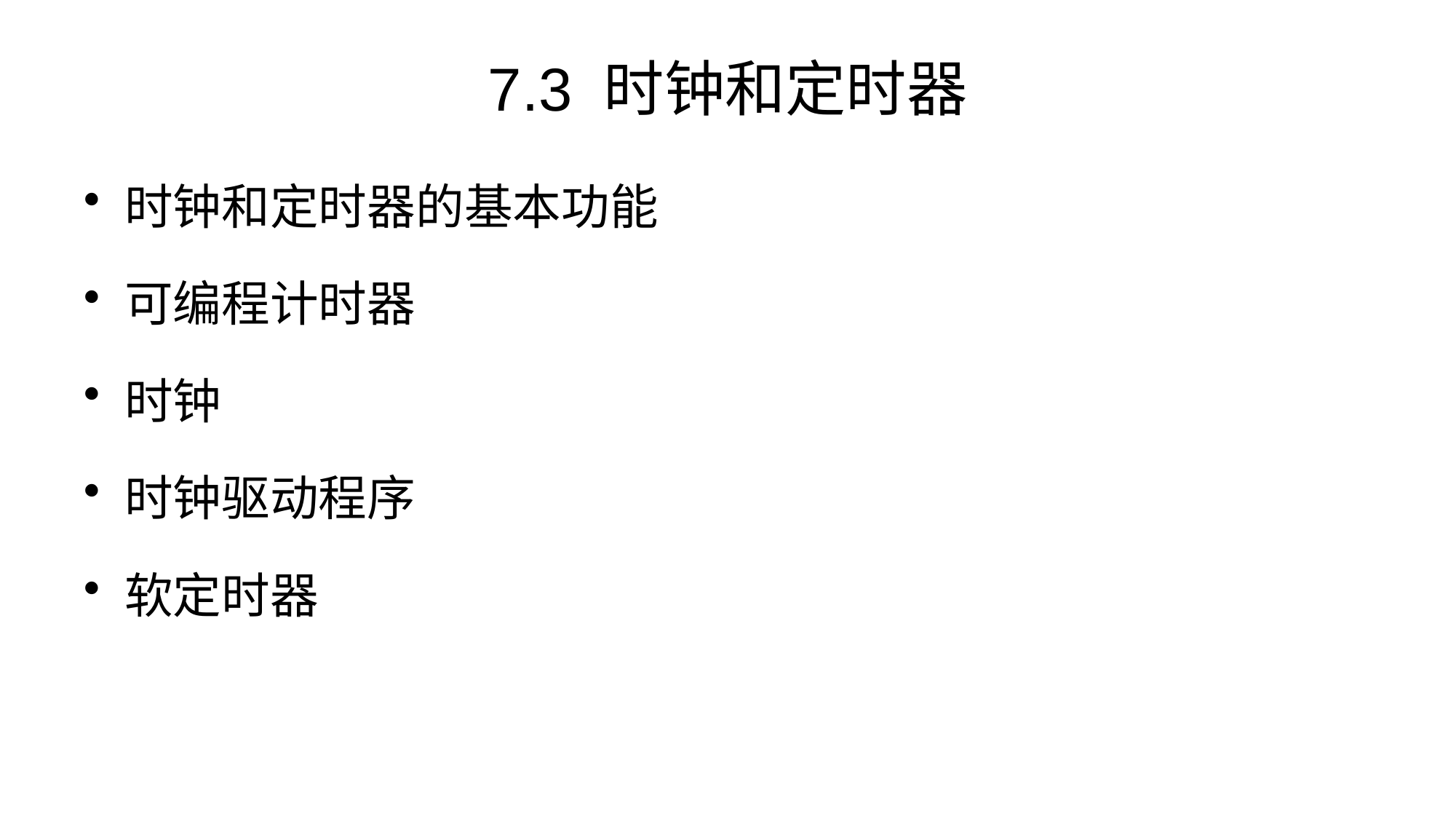

# 7.3 时钟和定时器
时钟和定时器的基本功能
可编程计时器
时钟
时钟驱动程序
软定时器